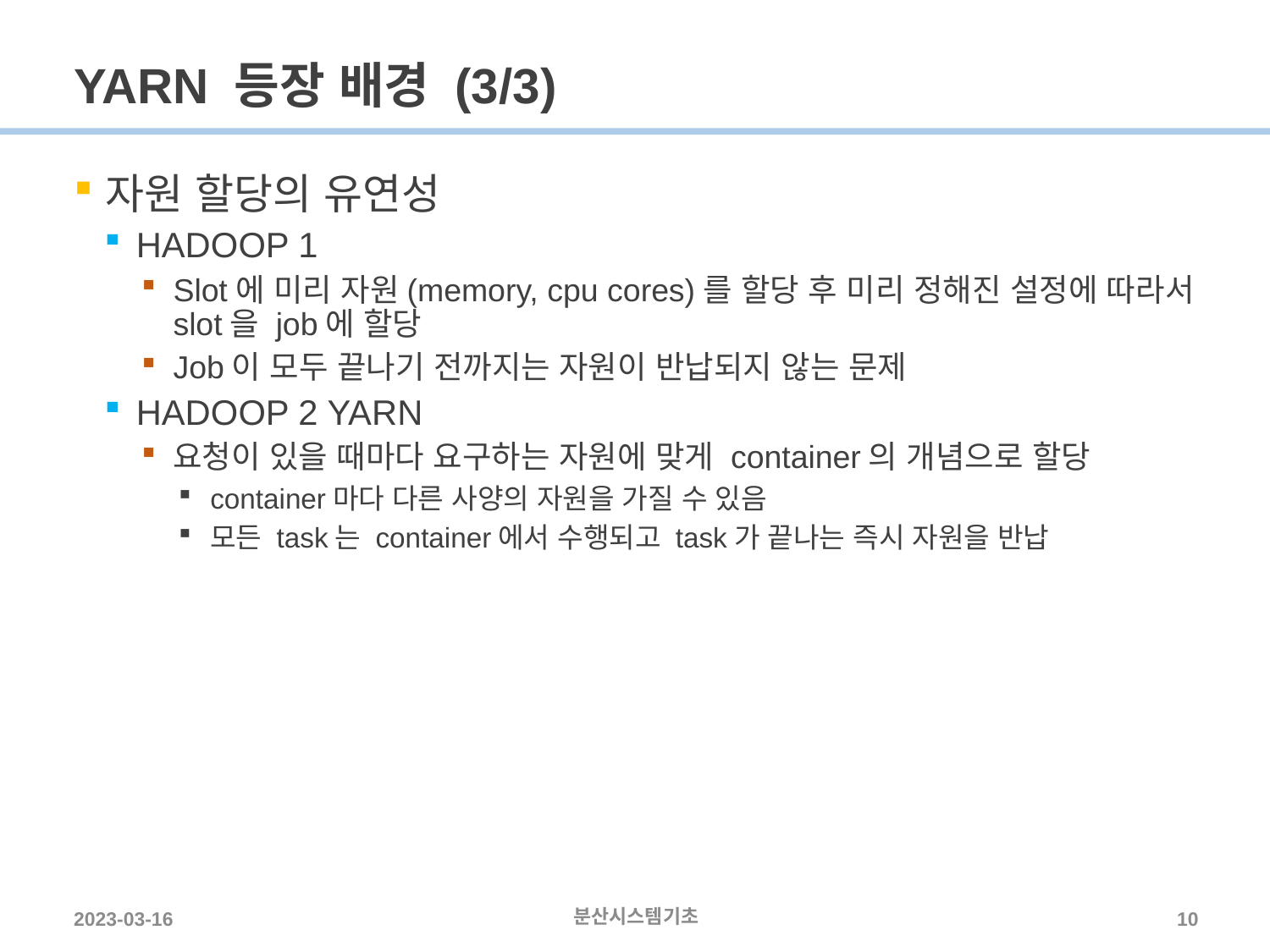

# YARN 등장 배경 (3/3)
자원 할당의 유연성
HADOOP 1
Slot에 미리 자원(memory, cpu cores)를 할당 후 미리 정해진 설정에 따라서 slot을 job에 할당
Job이 모두 끝나기 전까지는 자원이 반납되지 않는 문제
HADOOP 2 YARN
요청이 있을 때마다 요구하는 자원에 맞게 container의 개념으로 할당
container마다 다른 사양의 자원을 가질 수 있음
모든 task는 container에서 수행되고 task가 끝나는 즉시 자원을 반납

2023-03-16
분산시스템기초
10